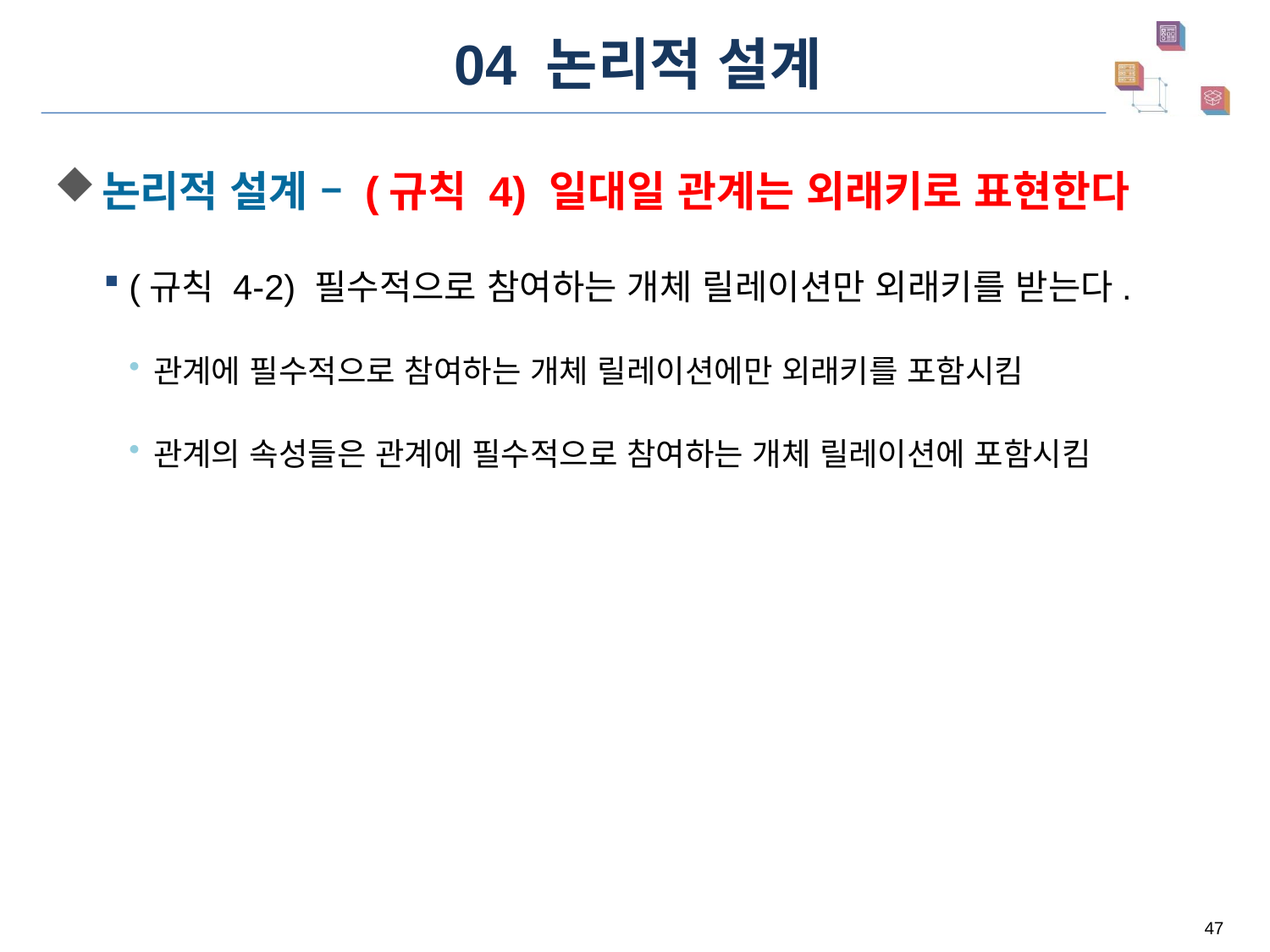

# 04 논리적 설계
논리적 설계 – (규칙 4) 일대일 관계는 외래키로 표현한다
(규칙 4-2) 필수적으로 참여하는 개체 릴레이션만 외래키를 받는다.
관계에 필수적으로 참여하는 개체 릴레이션에만 외래키를 포함시킴
관계의 속성들은 관계에 필수적으로 참여하는 개체 릴레이션에 포함시킴